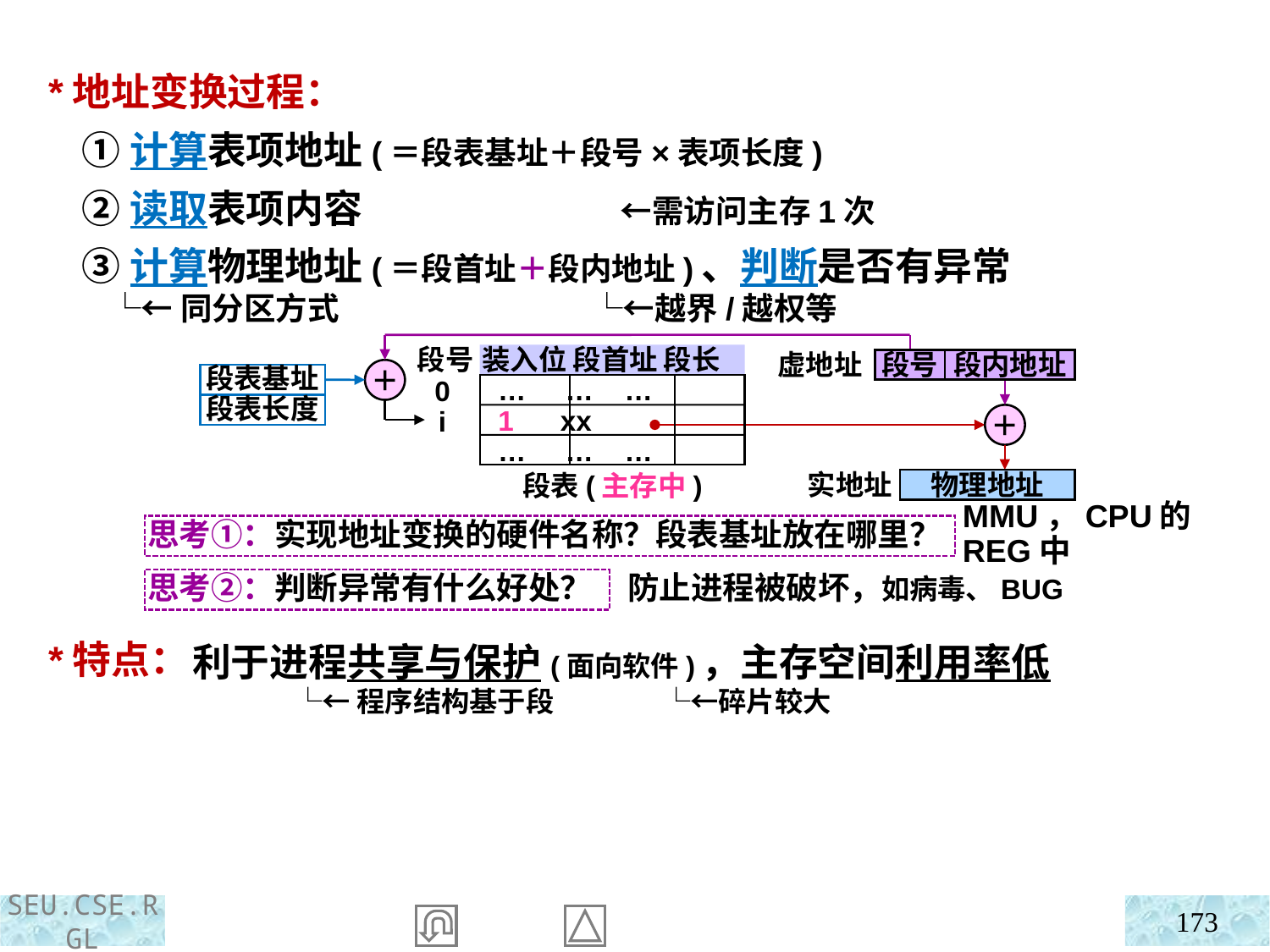

*地址变换过程：
     ①计算表项地址(＝段表基址＋段号×表项长度)
     ②读取表项内容                             ←需访问主存1次
     ③计算物理地址(＝段首址＋段内地址)、判断是否有异常
          └←同分区方式                                   └←越界/越权等

 *特点：
＋
＋
段号
装入位 段首址 段长
虚地址
段号
段内地址
段表基址
0
i

  …     …    …
  1      xx
  …     …    …
段表长度
段表(主存中)
实地址
物理地址
MMU，CPU的REG中
思考①：实现地址变换的硬件名称？段表基址放在哪里？
思考②：判断异常有什么好处？
防止进程被破坏，如病毒、BUG
利于进程共享与保护(面向软件)，主存空间利用率低
                └←程序结构基于段                 └←碎片较大
173